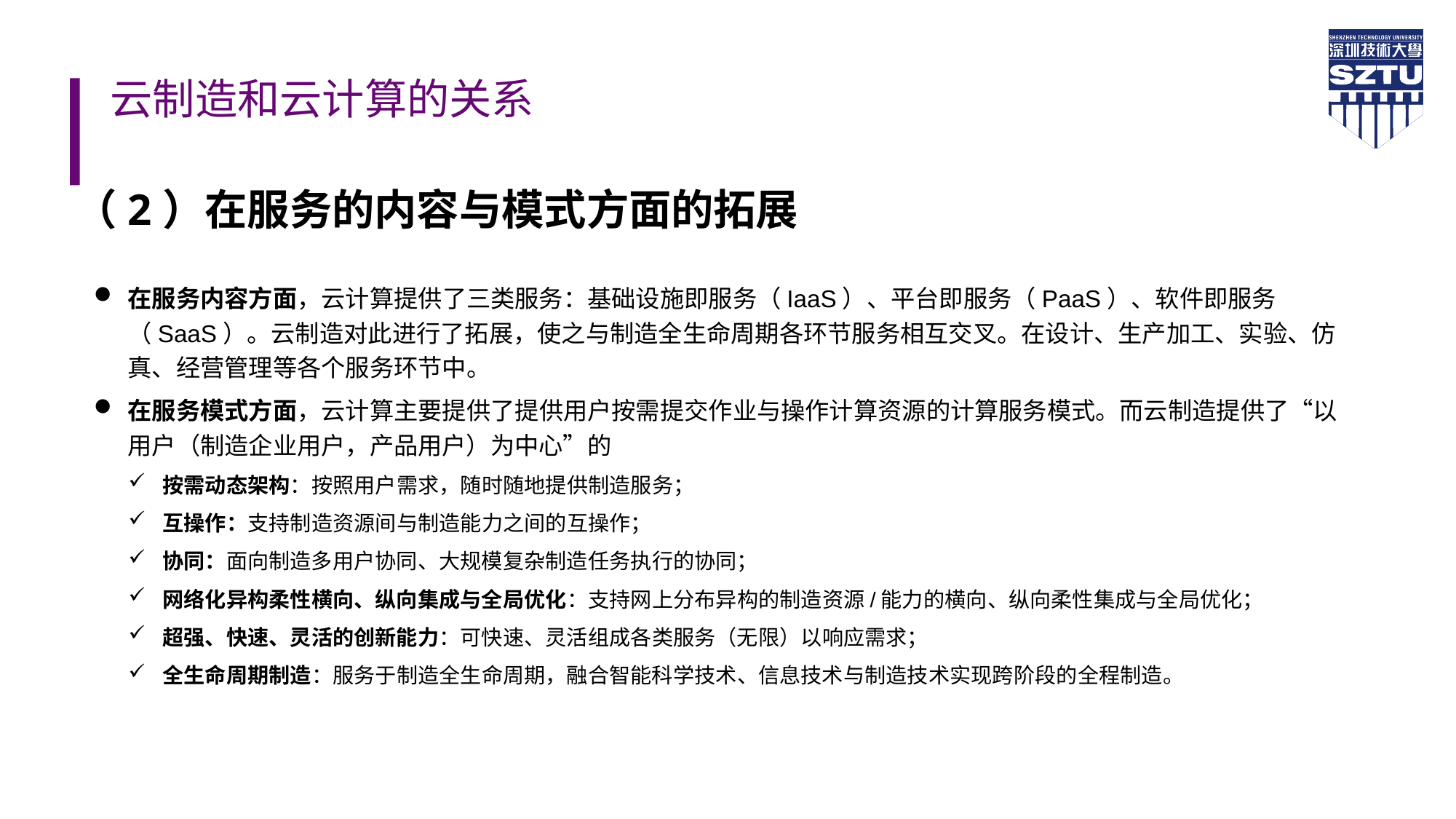

# 云制造和云计算的关系
（2）在服务的内容与模式方面的拓展

在服务内容方面，云计算提供了三类服务：基础设施即服务（IaaS）、平台即服务（PaaS）、软件即服务（SaaS）。云制造对此进行了拓展，使之与制造全生命周期各环节服务相互交叉。在设计、生产加工、实验、仿真、经营管理等各个服务环节中。
在服务模式方面，云计算主要提供了提供用户按需提交作业与操作计算资源的计算服务模式。而云制造提供了“以用户（制造企业用户，产品用户）为中心”的
按需动态架构：按照用户需求，随时随地提供制造服务；
互操作：支持制造资源间与制造能力之间的互操作；
协同：面向制造多用户协同、大规模复杂制造任务执行的协同；
网络化异构柔性横向、纵向集成与全局优化：支持网上分布异构的制造资源/能力的横向、纵向柔性集成与全局优化；
超强、快速、灵活的创新能力：可快速、灵活组成各类服务（无限）以响应需求；
全生命周期制造：服务于制造全生命周期，融合智能科学技术、信息技术与制造技术实现跨阶段的全程制造。